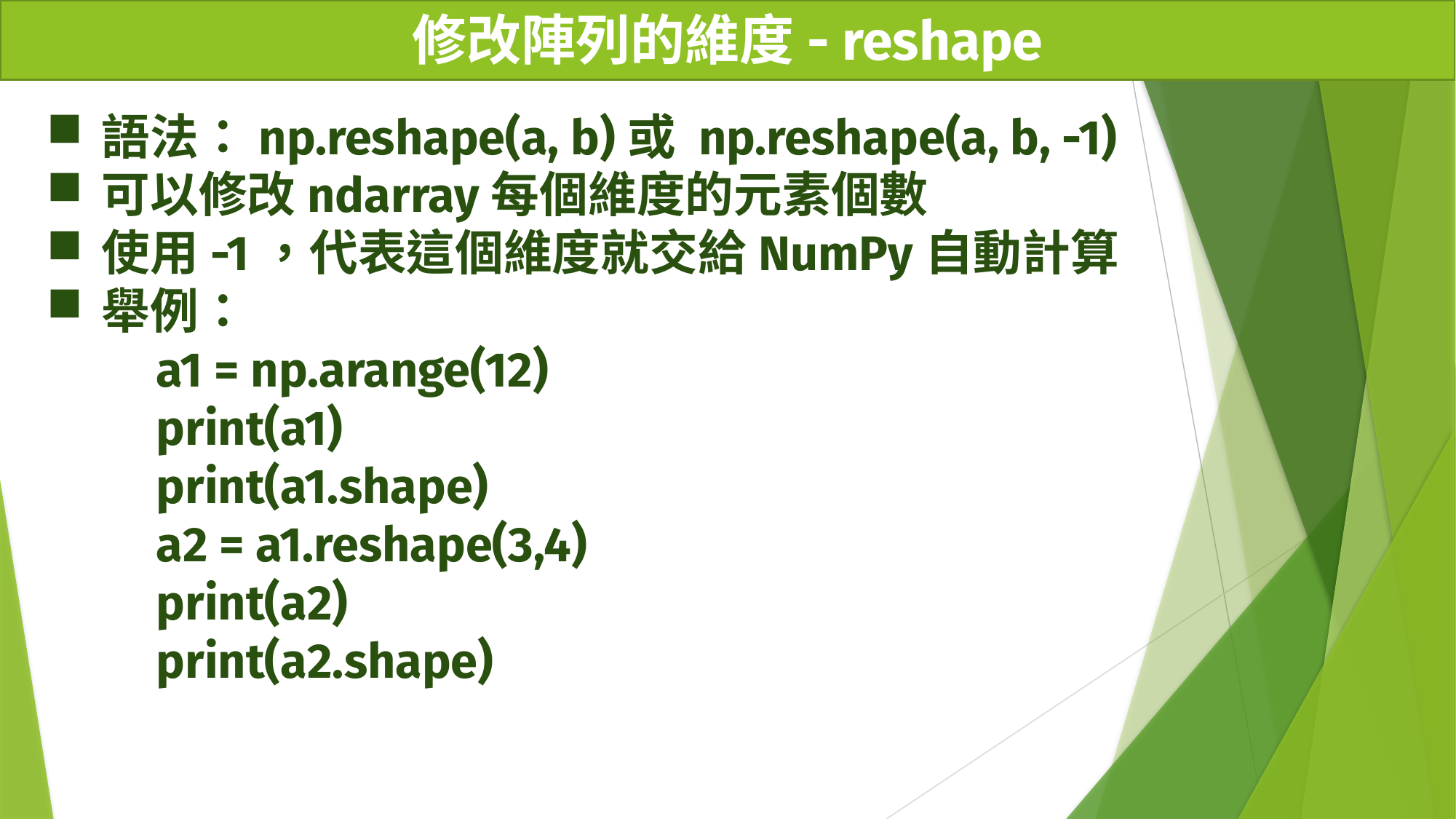

# 修改陣列的維度- reshape
語法：np.reshape(a, b)或 np.reshape(a, b, -1)
可以修改ndarray每個維度的元素個數
使用-1，代表這個維度就交給NumPy自動計算
舉例：
a1 = np.arange(12)
print(a1)
print(a1.shape)
a2 = a1.reshape(3,4)
print(a2)
print(a2.shape)